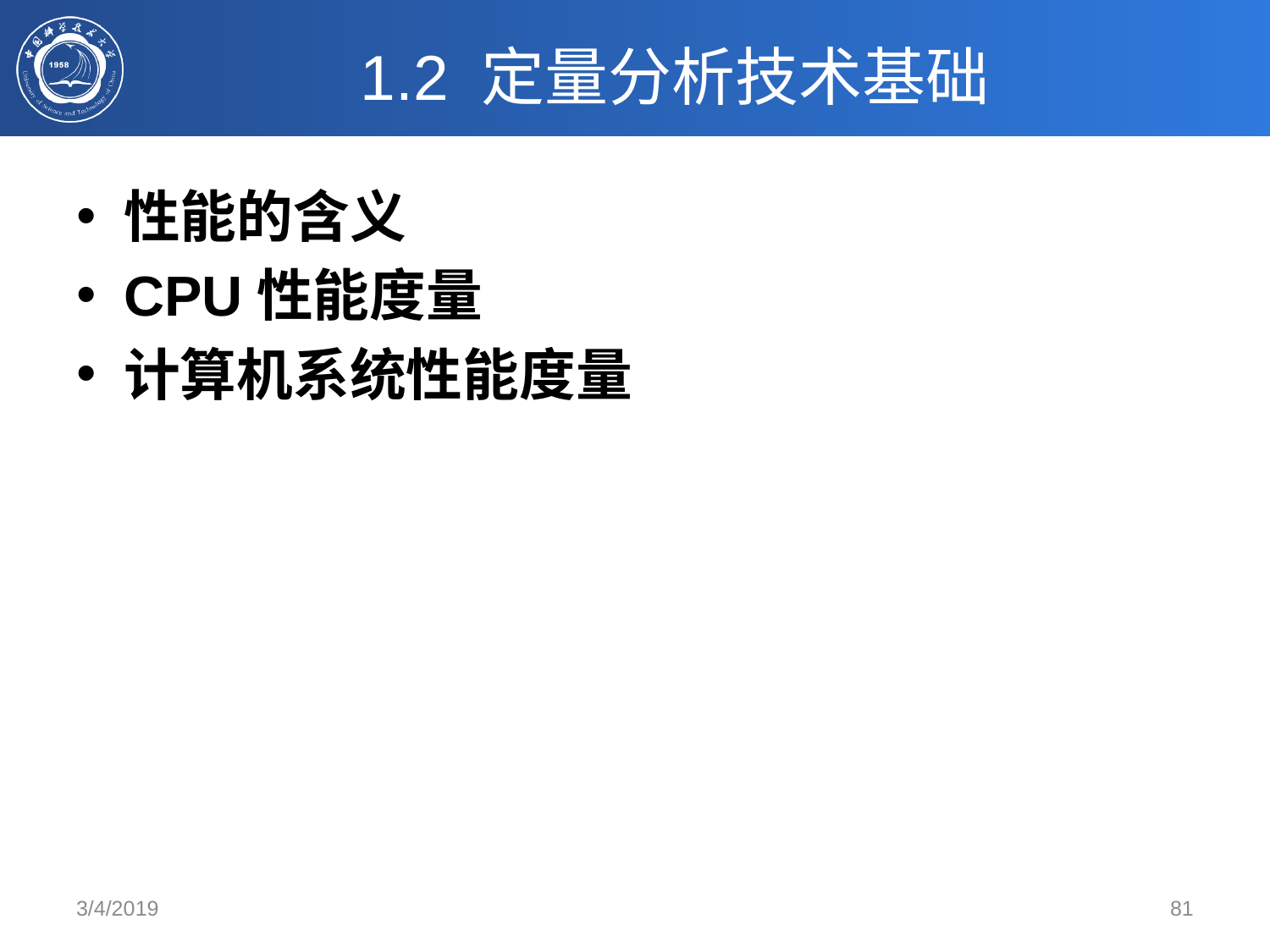

# 1.2 定量分析技术基础
性能的含义
CPU性能度量
计算机系统性能度量
3/4/2019
81